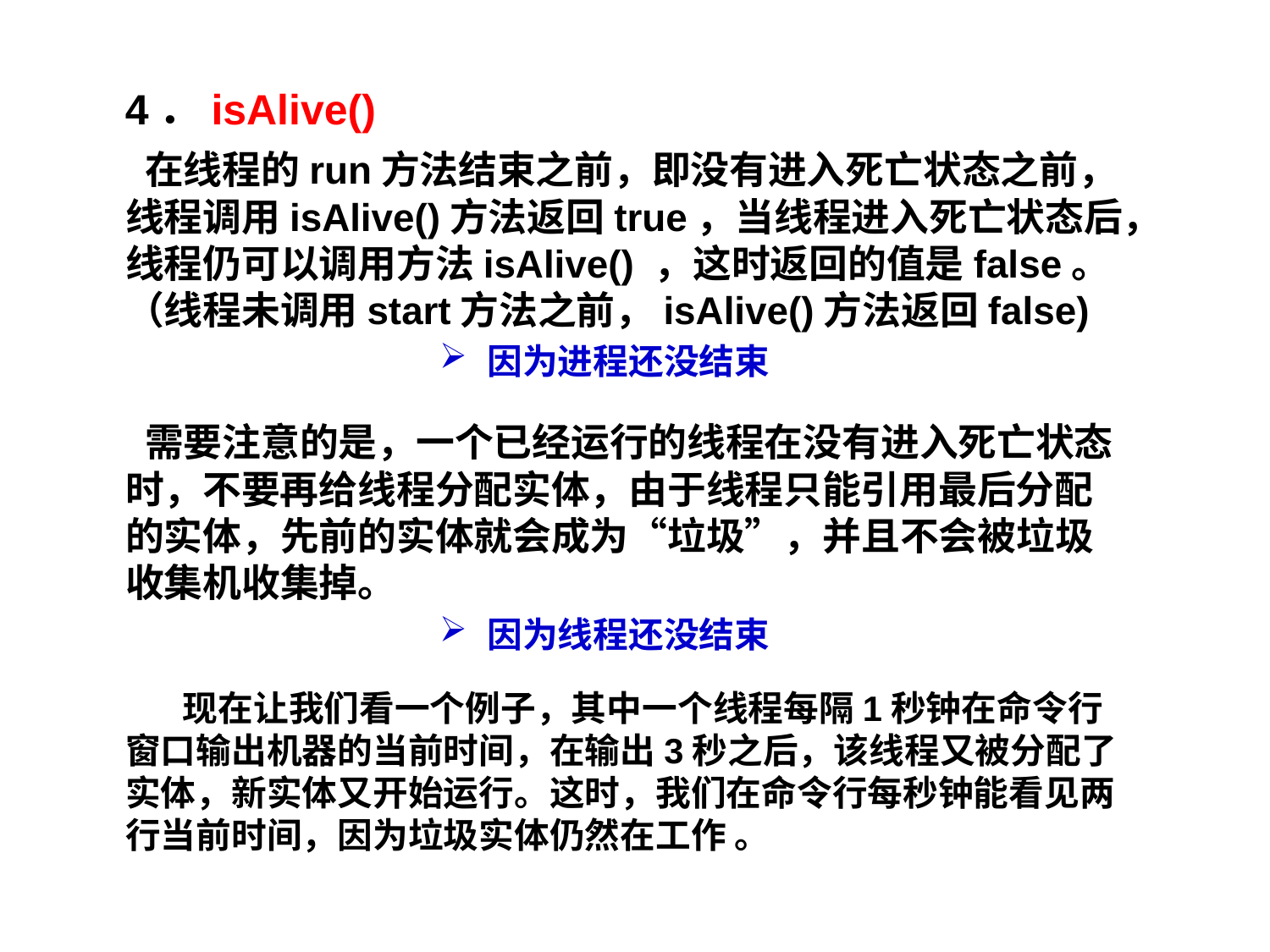

4．isAlive()
      在线程的run方法结束之前，即没有进入死亡状态之前，线程调用isAlive()方法返回true，当线程进入死亡状态后，线程仍可以调用方法isAlive() ，这时返回的值是false。（线程未调用start方法之前，isAlive()方法返回false)
因为进程还没结束

      需要注意的是，一个已经运行的线程在没有进入死亡状态时，不要再给线程分配实体，由于线程只能引用最后分配的实体，先前的实体就会成为“垃圾”，并且不会被垃圾收集机收集掉。
因为线程还没结束

            现在让我们看一个例子，其中一个线程每隔1秒钟在命令行窗口输出机器的当前时间，在输出3秒之后，该线程又被分配了实体，新实体又开始运行。这时，我们在命令行每秒钟能看见两行当前时间，因为垃圾实体仍然在工作 。